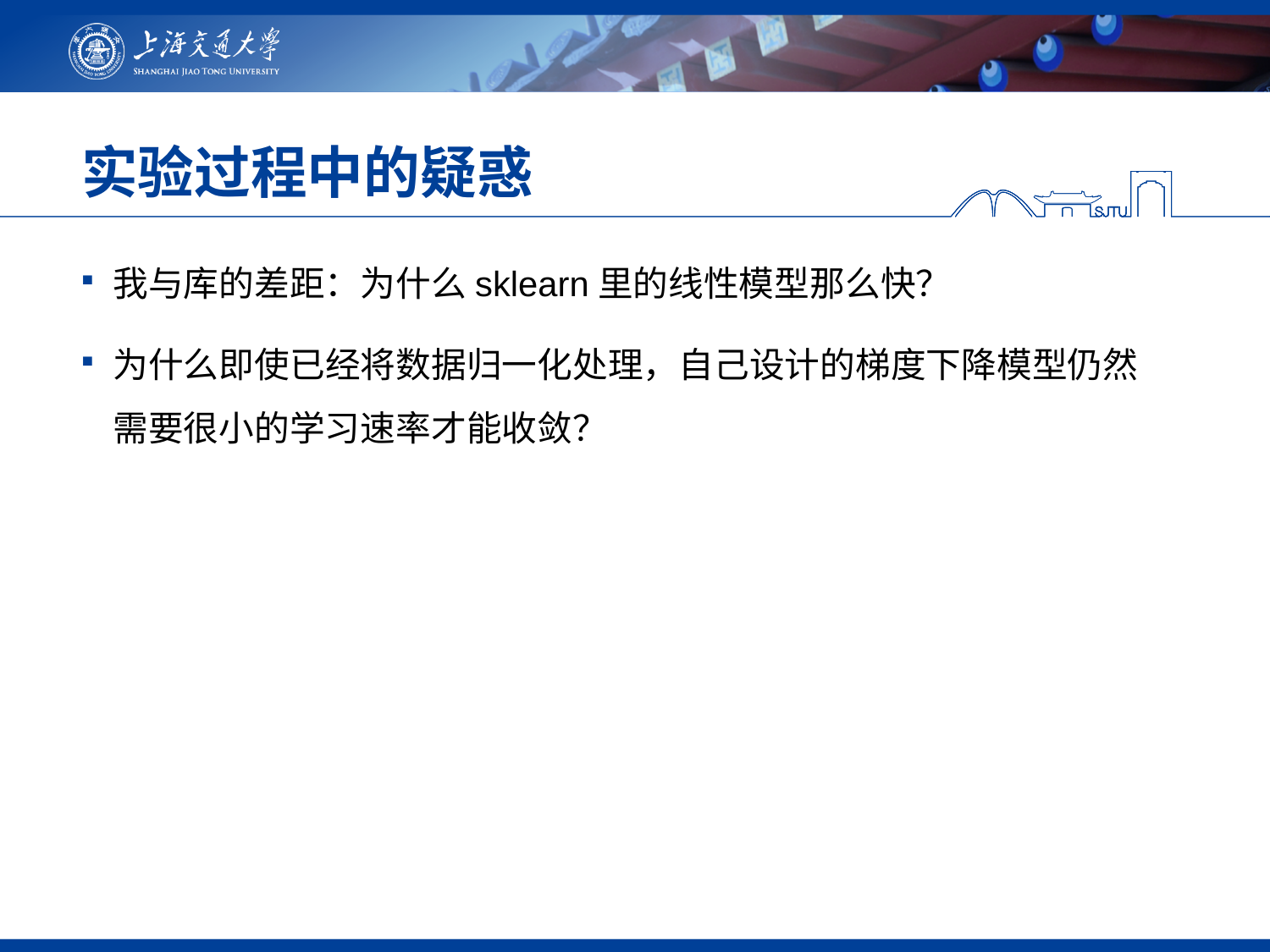

# 实验过程中的疑惑
我与库的差距：为什么sklearn里的线性模型那么快？
为什么即使已经将数据归一化处理，自己设计的梯度下降模型仍然需要很小的学习速率才能收敛？